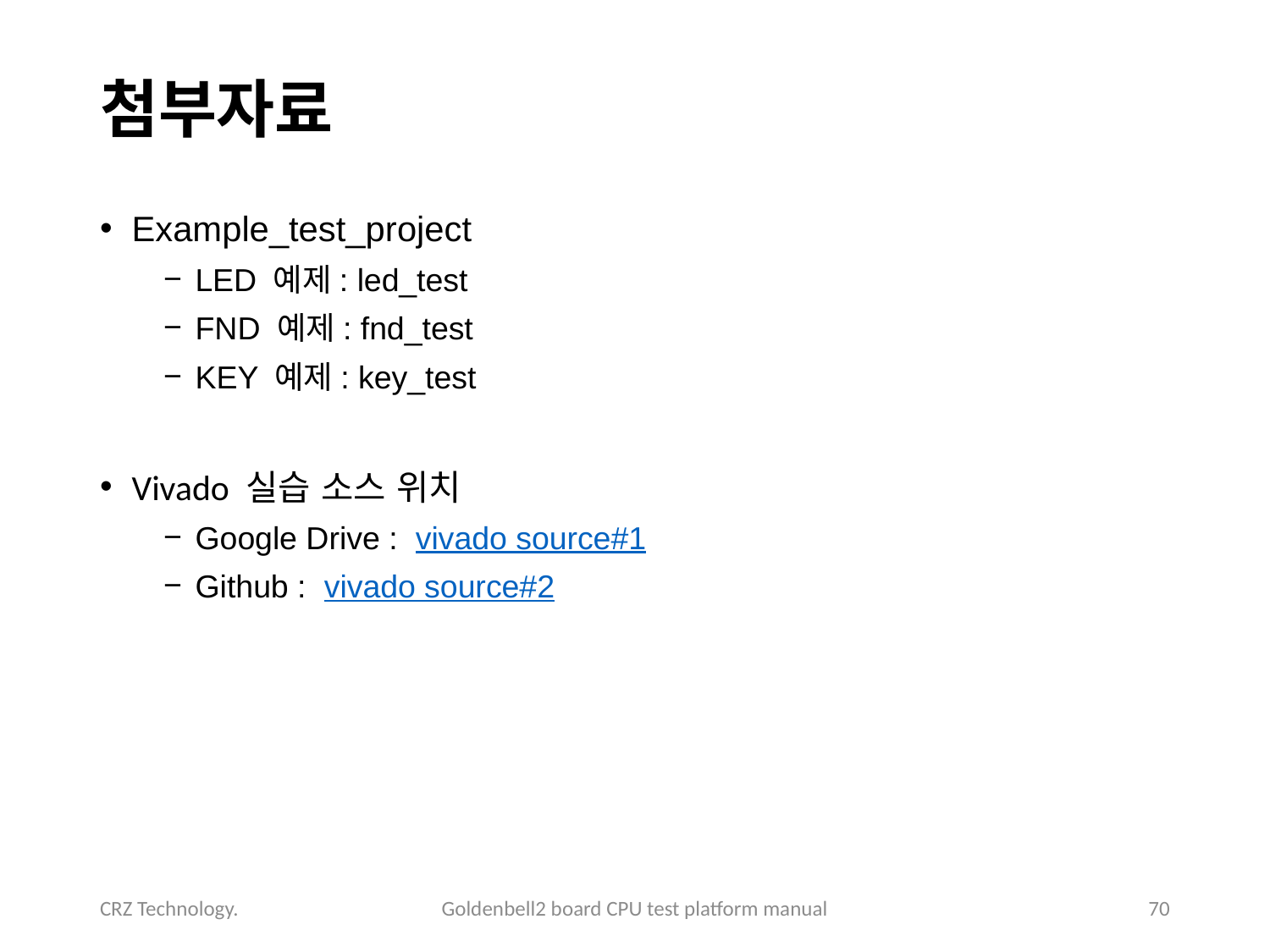

# 첨부자료
Example_test_project
LED 예제: led_test
FND 예제: fnd_test
KEY 예제: key_test

Vivado 실습 소스 위치
Google Drive :  vivado source#1
Github :  vivado source#2

CRZ Technology.
Goldenbell2 board CPU test platform manual
70